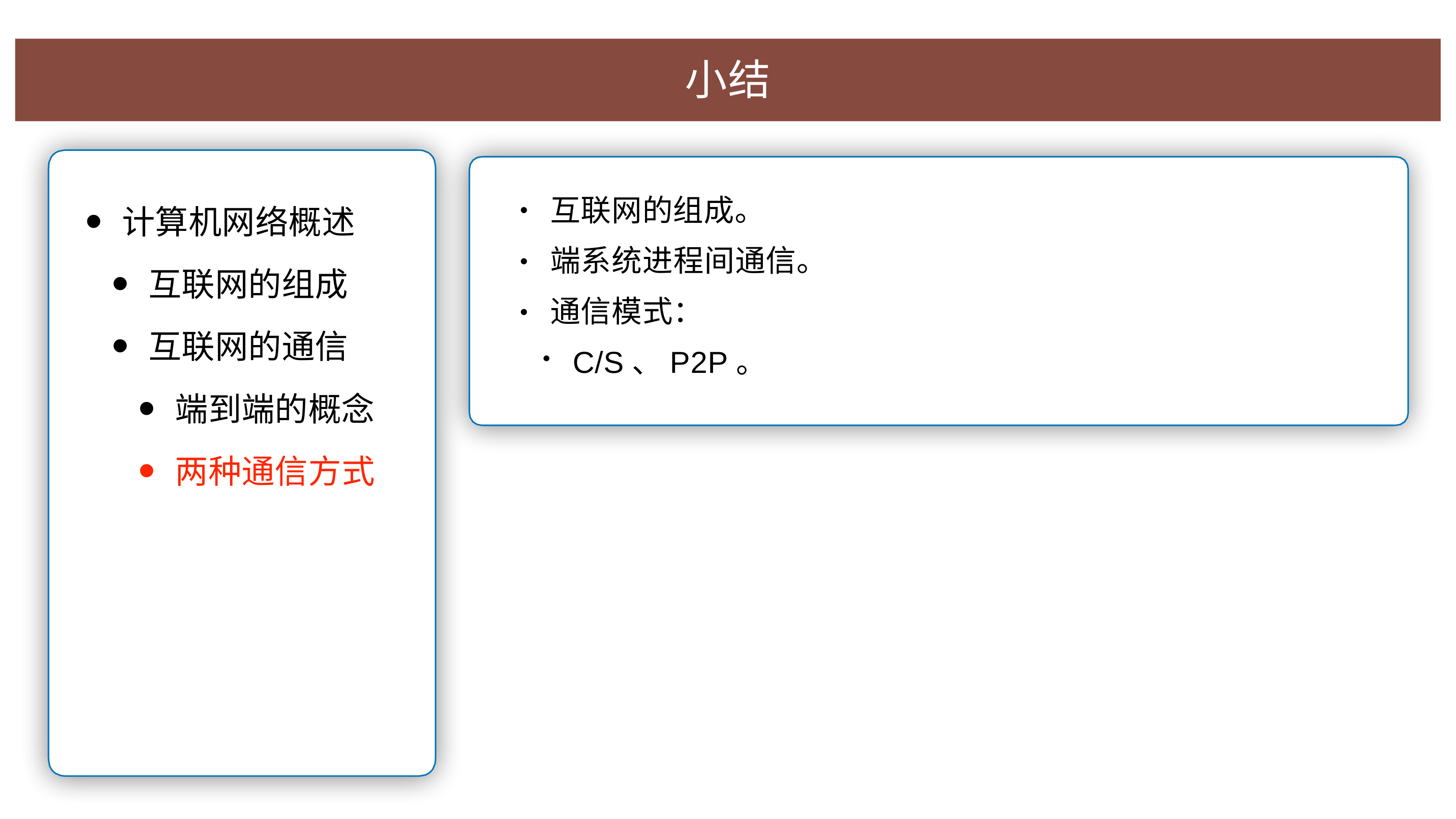

⼩结

互联⽹的组成。
端系统进程间通信。 通信模式：
C/S、P2P。
•
计算机⽹络概述
互联⽹的组成
互联⽹的通信
端到端的概念
两种通信⽅式
•
•